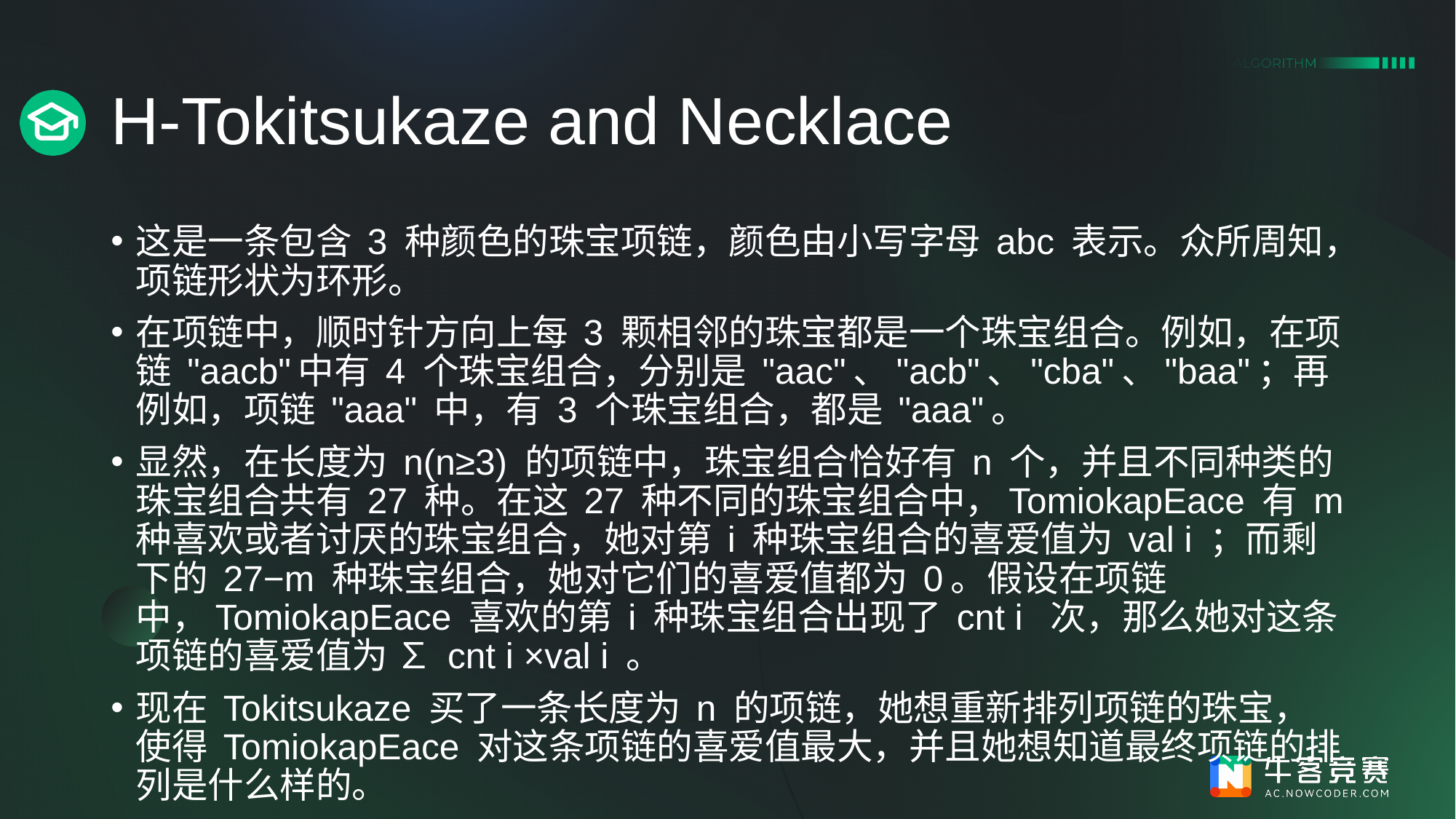

# H-Tokitsukaze and Necklace
这是一条包含 3 种颜色的珠宝项链，颜色由小写字母 abc 表示。众所周知，项链形状为环形。
在项链中，顺时针方向上每 3 颗相邻的珠宝都是一个珠宝组合。例如，在项链 "aacb"中有 4 个珠宝组合，分别是 "aac"、"acb"、"cba"、"baa"；再例如，项链 "aaa" 中，有 3 个珠宝组合，都是 "aaa"。
显然，在长度为 n(n≥3) 的项链中，珠宝组合恰好有 n 个，并且不同种类的珠宝组合共有 27 种。在这 27 种不同的珠宝组合中，TomiokapEace 有 m 种喜欢或者讨厌的珠宝组合，她对第 i 种珠宝组合的喜爱值为 val i​ ；而剩下的 27−m 种珠宝组合，她对它们的喜爱值都为 0。假设在项链中，TomiokapEace 喜欢的第 i 种珠宝组合出现了 cnt i​  次，那么她对这条项链的喜爱值为 ∑​ cnt i​ ×val i​ 。
现在 Tokitsukaze 买了一条长度为 n 的项链，她想重新排列项链的珠宝，使得 TomiokapEace 对这条项链的喜爱值最大，并且她想知道最终项链的排列是什么样的。